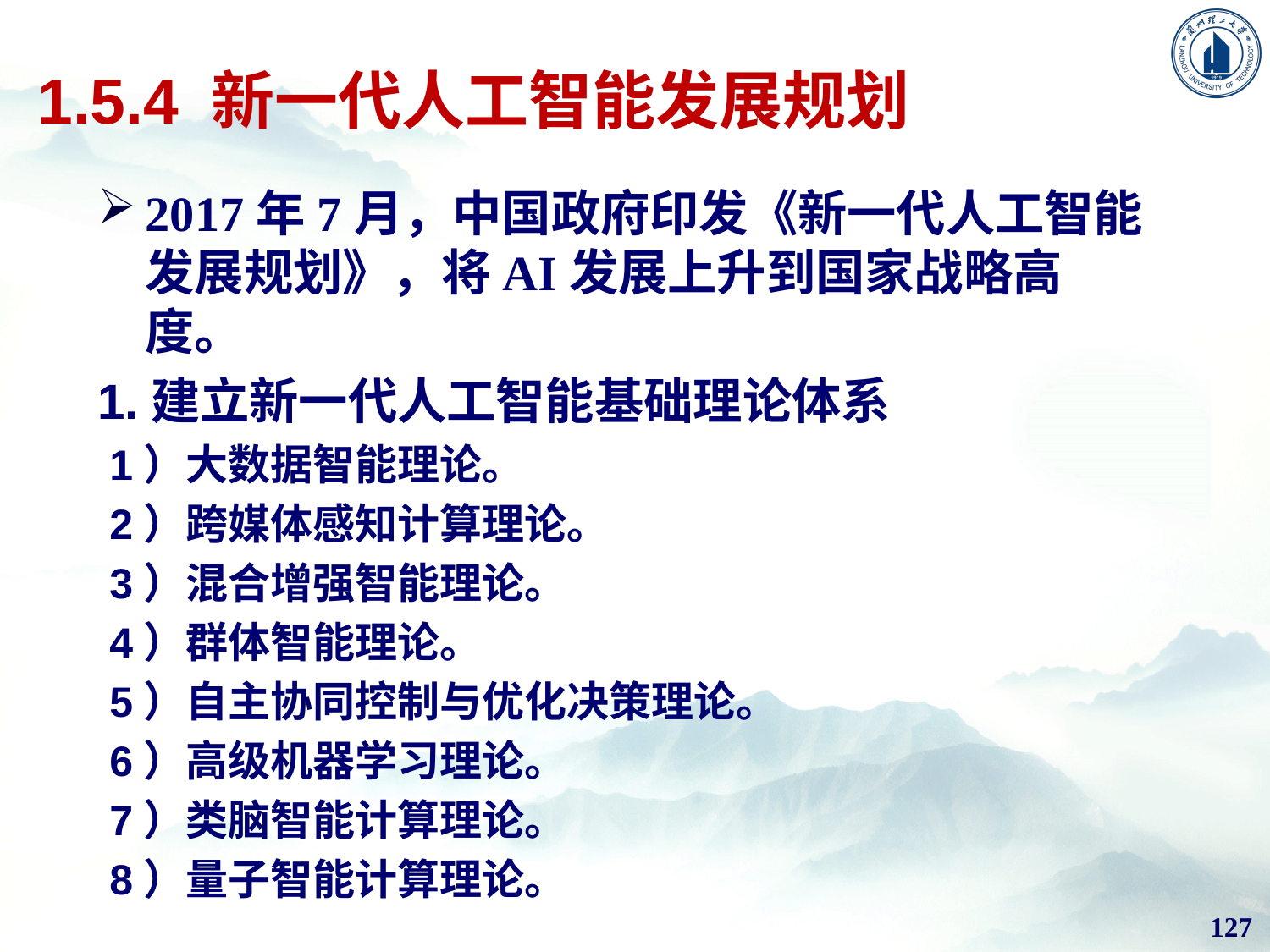

# 1.5.4 新一代人工智能发展规划
2017年7月，中国政府印发《新一代人工智能发展规划》，将AI发展上升到国家战略高度。
1.建立新一代人工智能基础理论体系
 1）大数据智能理论。
 2）跨媒体感知计算理论。
 3）混合增强智能理论。
 4）群体智能理论。
 5）自主协同控制与优化决策理论。
 6）高级机器学习理论。
 7）类脑智能计算理论。
 8）量子智能计算理论。
127